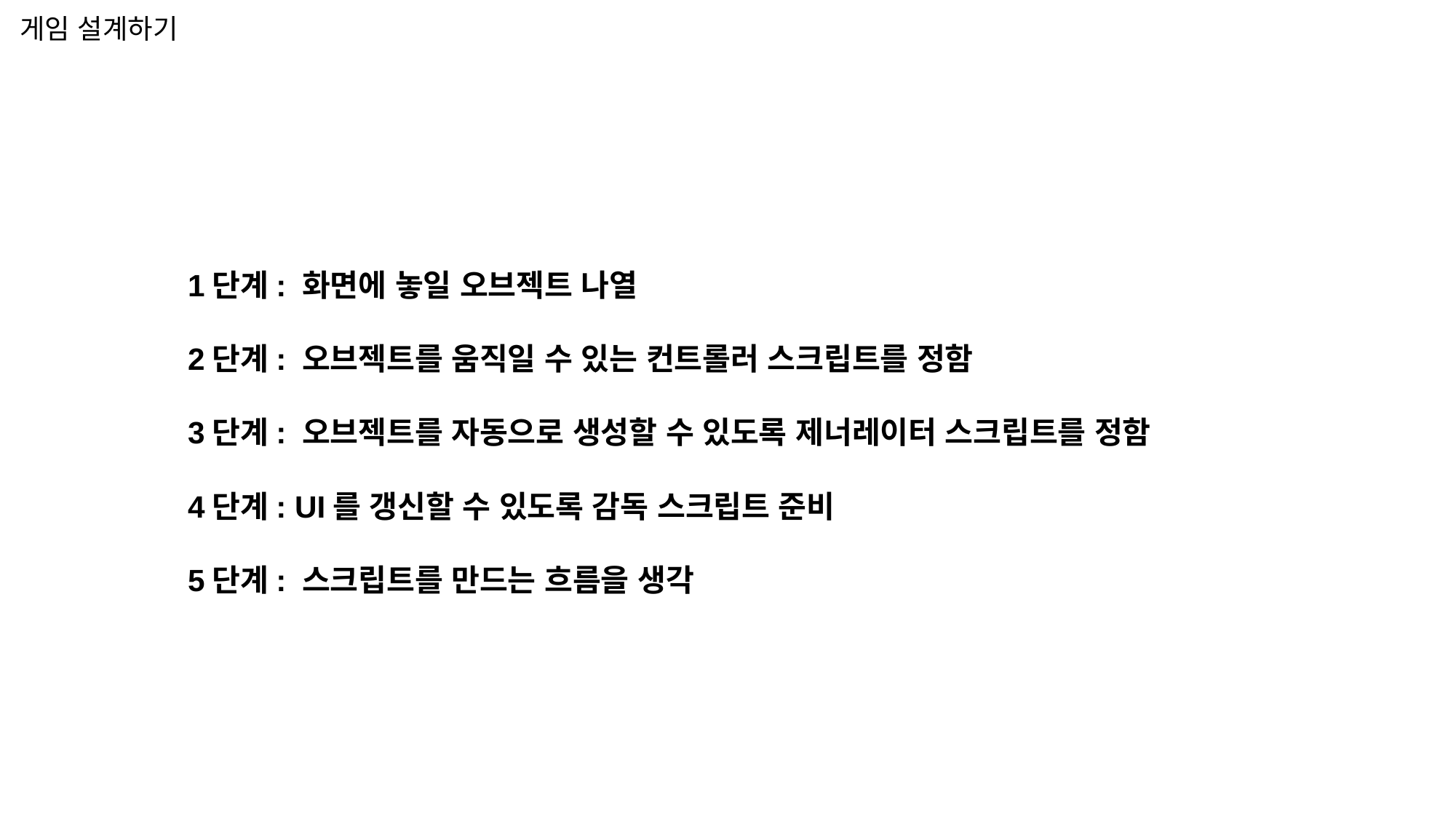

# 게임 설계하기
1단계: 화면에 놓일 오브젝트 나열
2단계: 오브젝트를 움직일 수 있는 컨트롤러 스크립트를 정함
3단계: 오브젝트를 자동으로 생성할 수 있도록 제너레이터 스크립트를 정함
4단계: UI를 갱신할 수 있도록 감독 스크립트 준비
5단계: 스크립트를 만드는 흐름을 생각